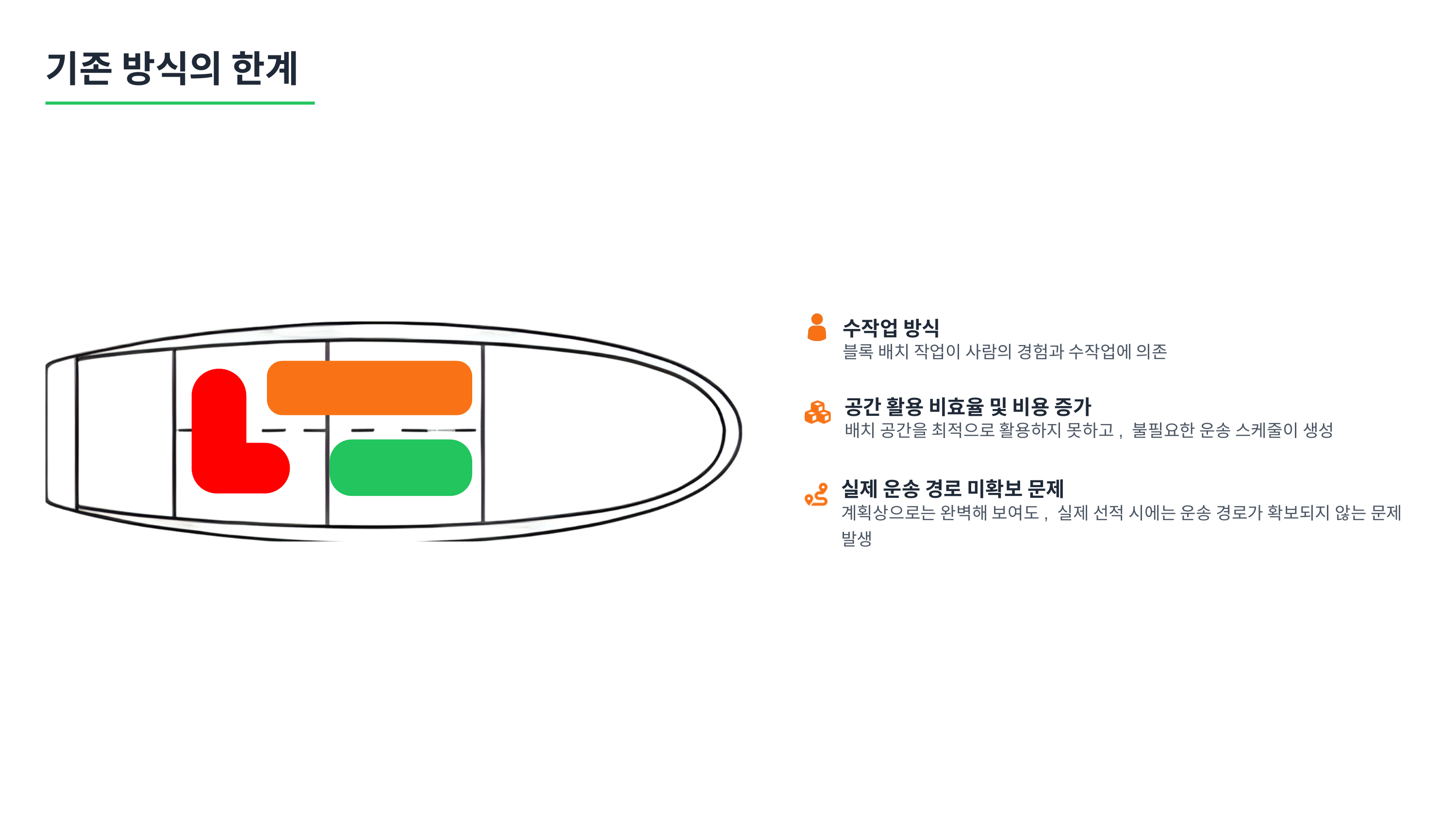

기존 방식의 한계

수작업 방식

블록 배치 작업이 사람의 경험과 수작업에 의존

공간 활용 비효율 및 비용 증가

배치 공간을 최적으로 활용하지 못하고, 불필요한 운송 스케줄이 생성

실제 운송 경로 미확보 문제

계획상으로는 완벽해 보여도, 실제 선적 시에는 운송 경로가 확보되지 않는 문제 발생
2 / 7